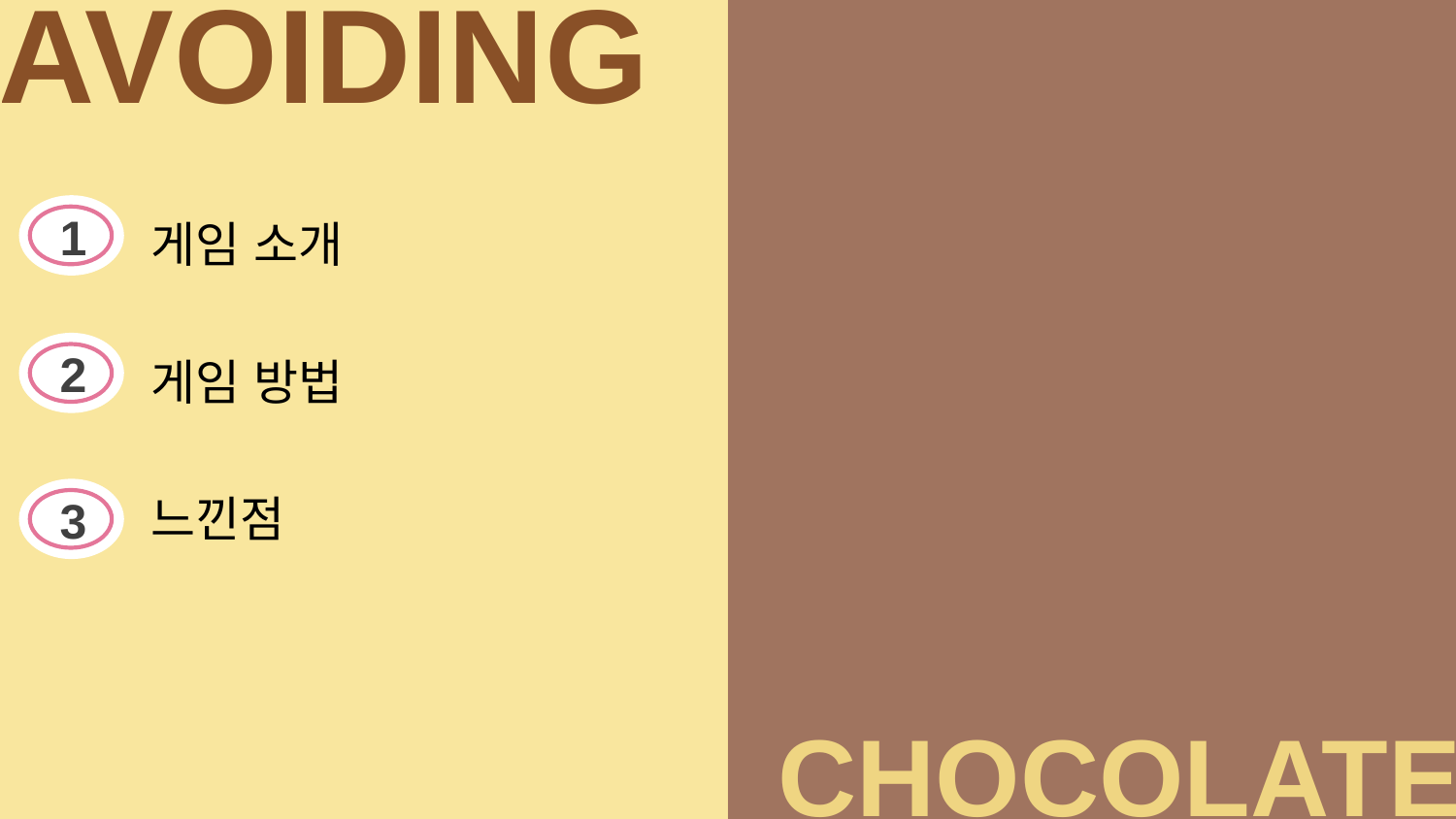

AVOIDING

1

게임 소개

2

게임 방법

3

느낀점
CHOCOLATE